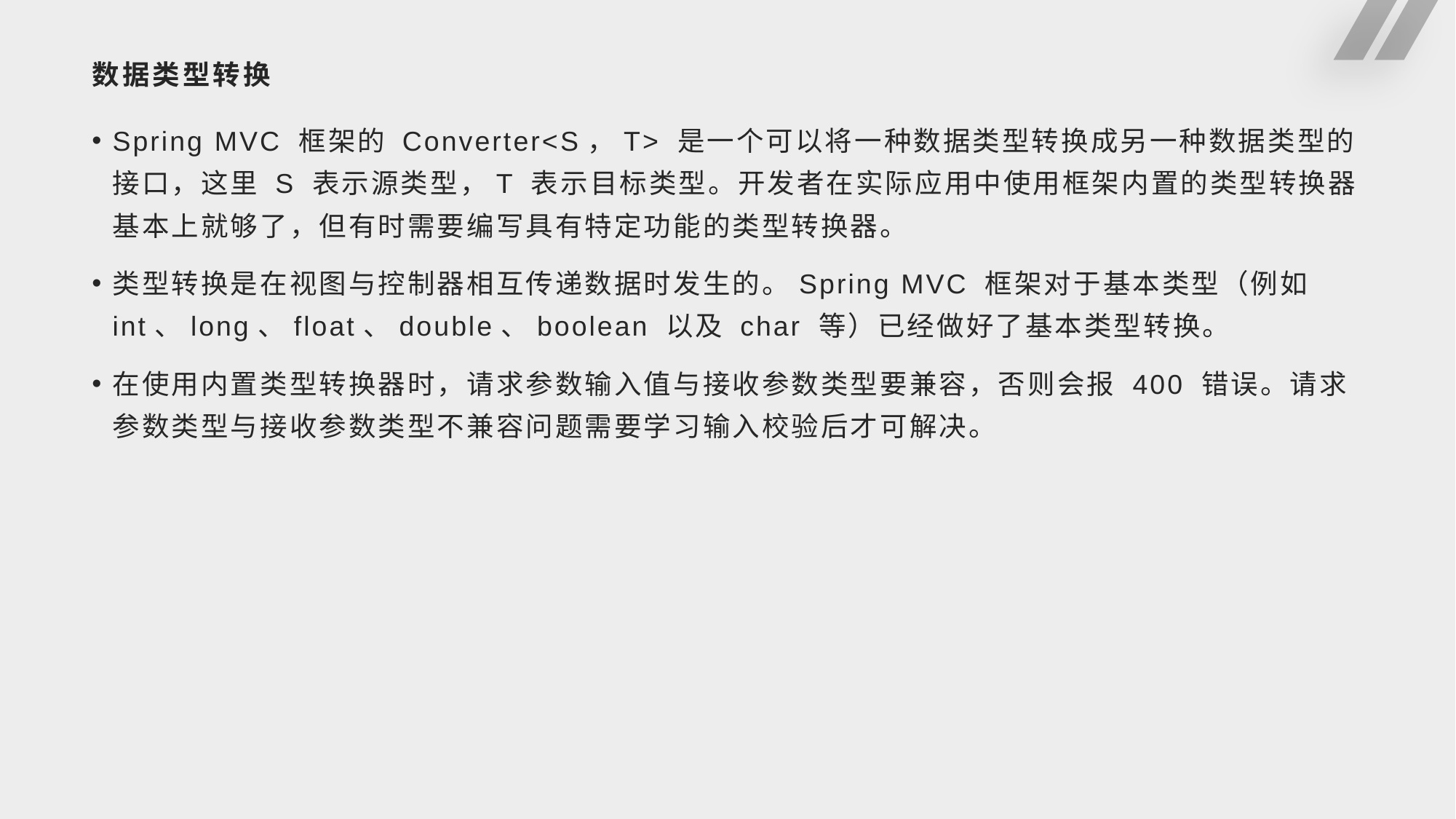

# 数据类型转换
Spring MVC 框架的 Converter<S，T> 是一个可以将一种数据类型转换成另一种数据类型的接口，这里 S 表示源类型，T 表示目标类型。开发者在实际应用中使用框架内置的类型转换器基本上就够了，但有时需要编写具有特定功能的类型转换器。
类型转换是在视图与控制器相互传递数据时发生的。Spring MVC 框架对于基本类型（例如 int、long、float、double、boolean 以及 char 等）已经做好了基本类型转换。
在使用内置类型转换器时，请求参数输入值与接收参数类型要兼容，否则会报 400 错误。请求参数类型与接收参数类型不兼容问题需要学习输入校验后才可解决。